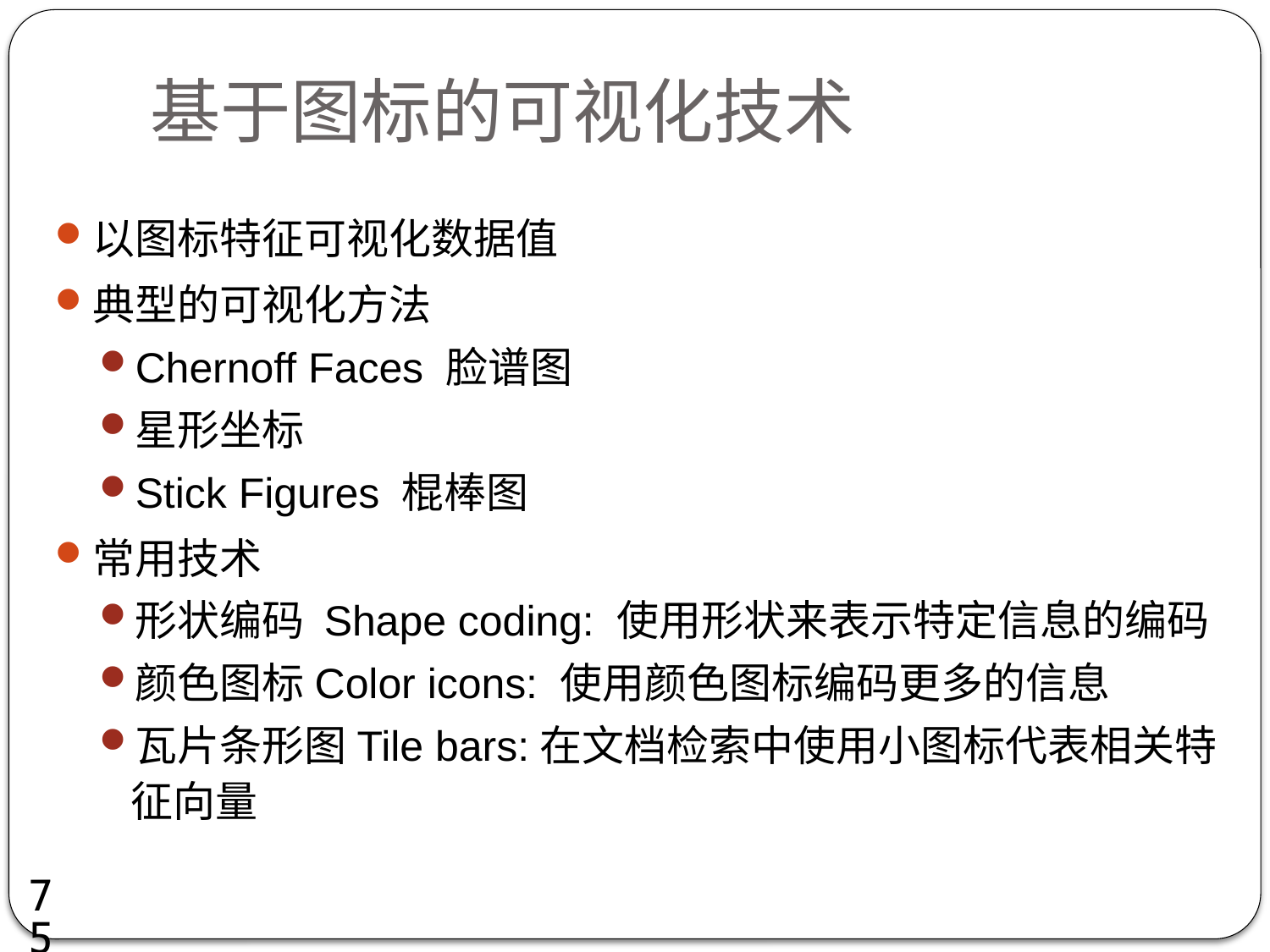

# 基于图标的可视化技术
以图标特征可视化数据值
典型的可视化方法
Chernoff Faces 脸谱图
星形坐标
Stick Figures 棍棒图
常用技术
形状编码 Shape coding: 使用形状来表示特定信息的编码
颜色图标Color icons: 使用颜色图标编码更多的信息
瓦片条形图Tile bars:在文档检索中使用小图标代表相关特征向量
75